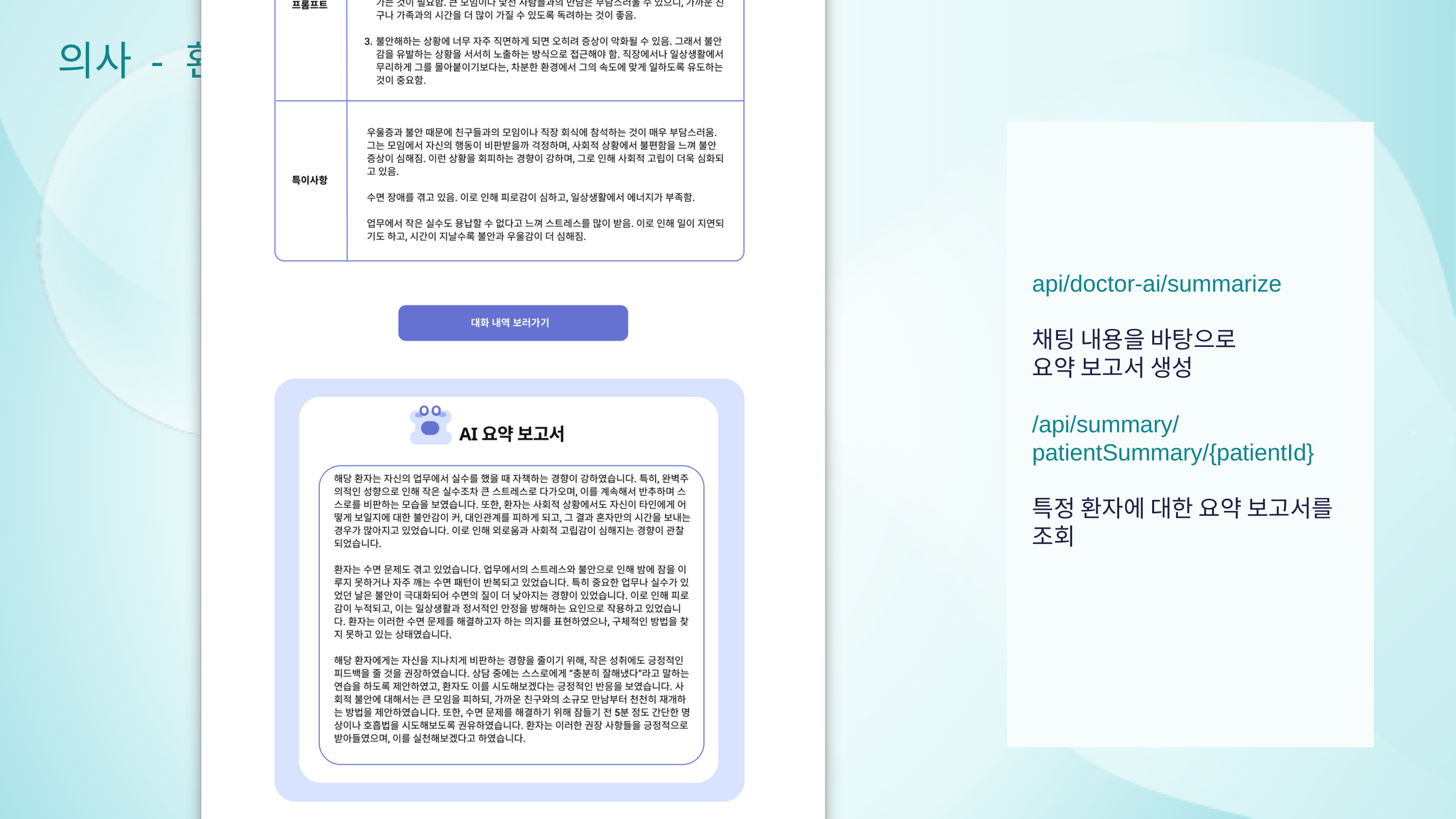

의사 - 환자 정보 상세 조회

api/doctor-ai/summarize

채팅 내용을 바탕으로
요약 보고서 생성

/api/summary/patientSummary/{patientId}

특정 환자에 대한 요약 보고서를 조회